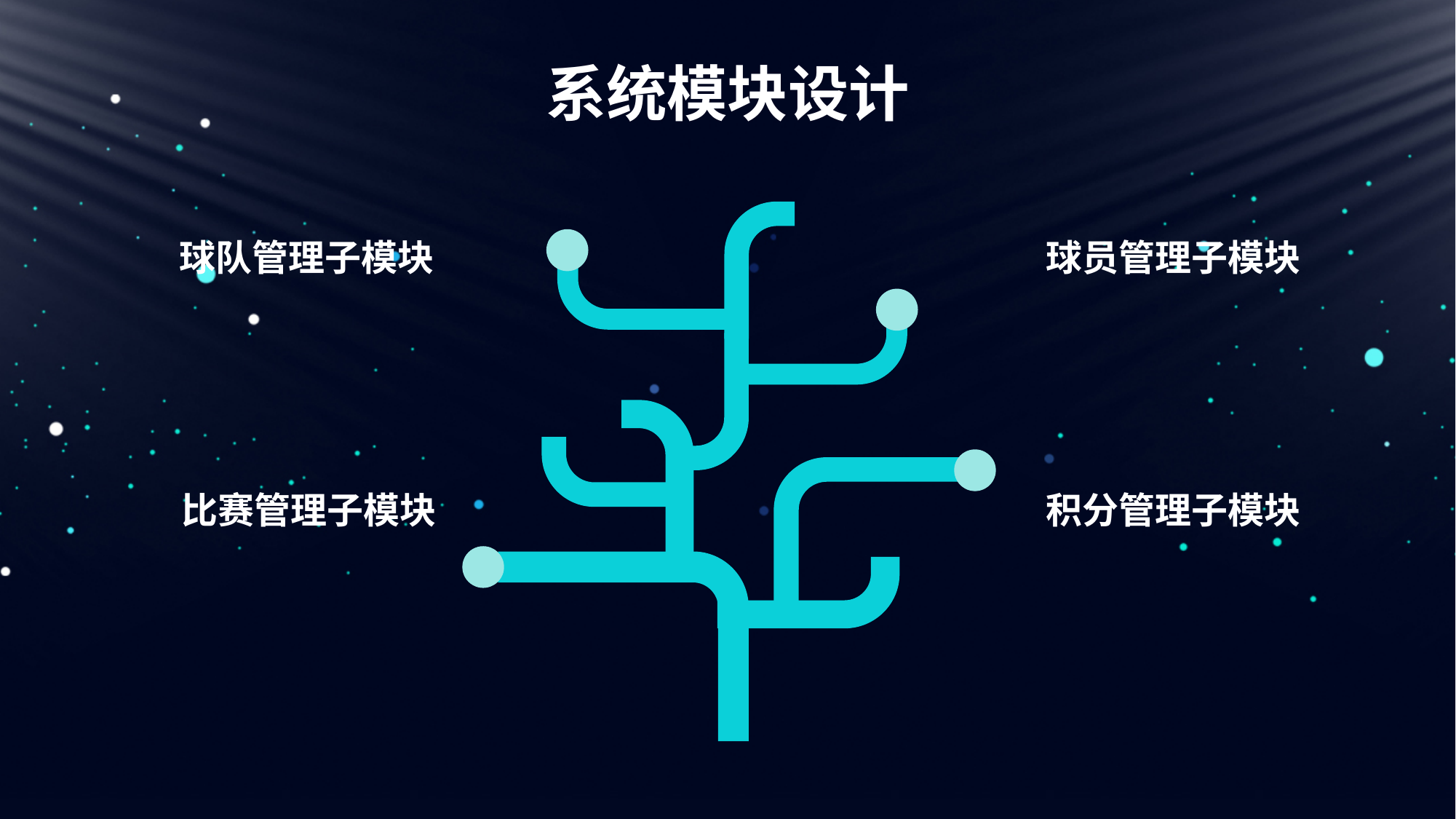

系统模块设计

球队管理子模块
球员管理子模块
比赛管理子模块
积分管理子模块